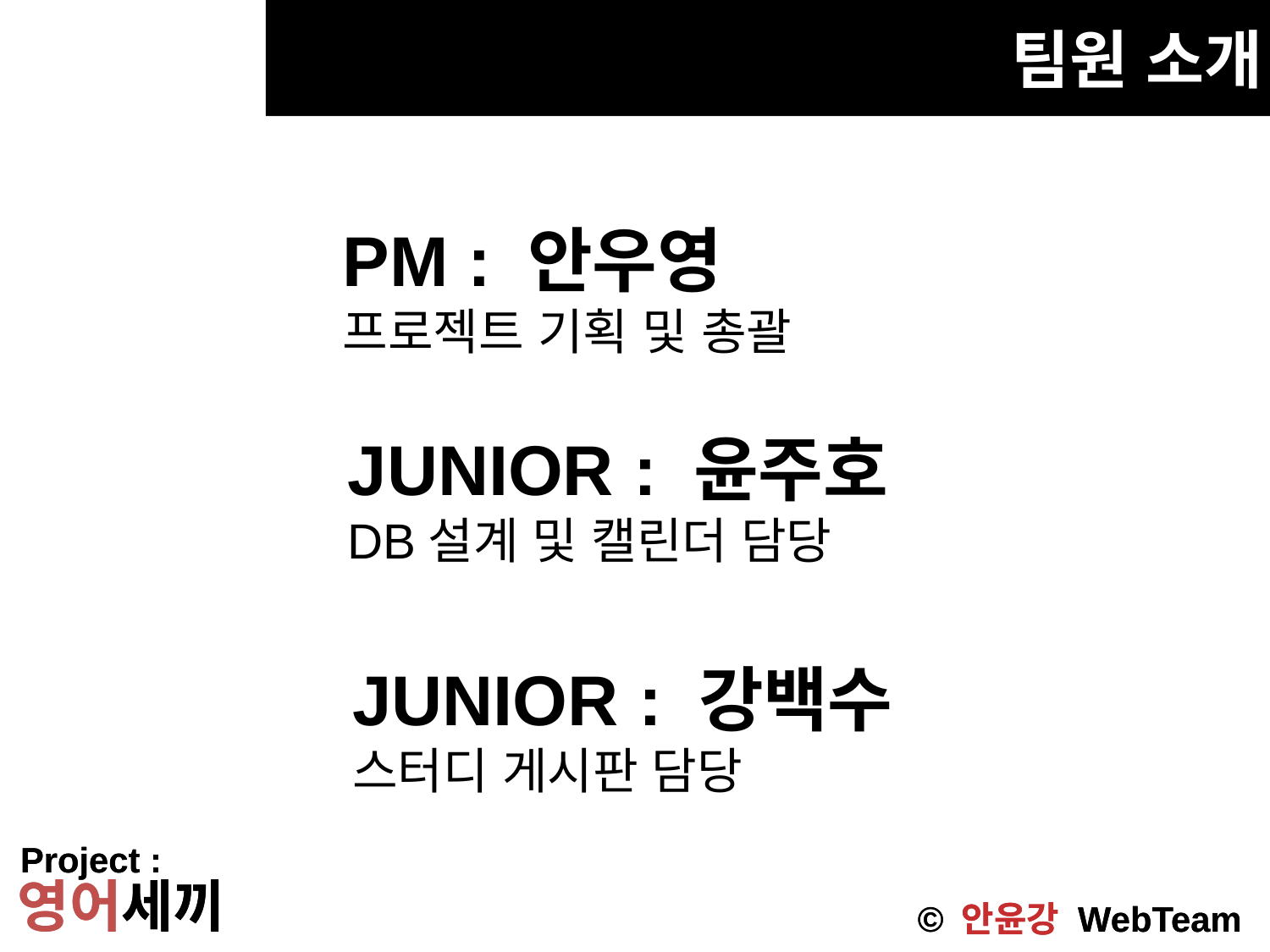

팀원 소개
PM : 안우영
프로젝트 기획 및 총괄
JUNIOR : 윤주호
DB설계 및 캘린더 담당
JUNIOR : 강백수
스터디 게시판 담당
Project :
영어세끼
© 안윤강 WebTeam